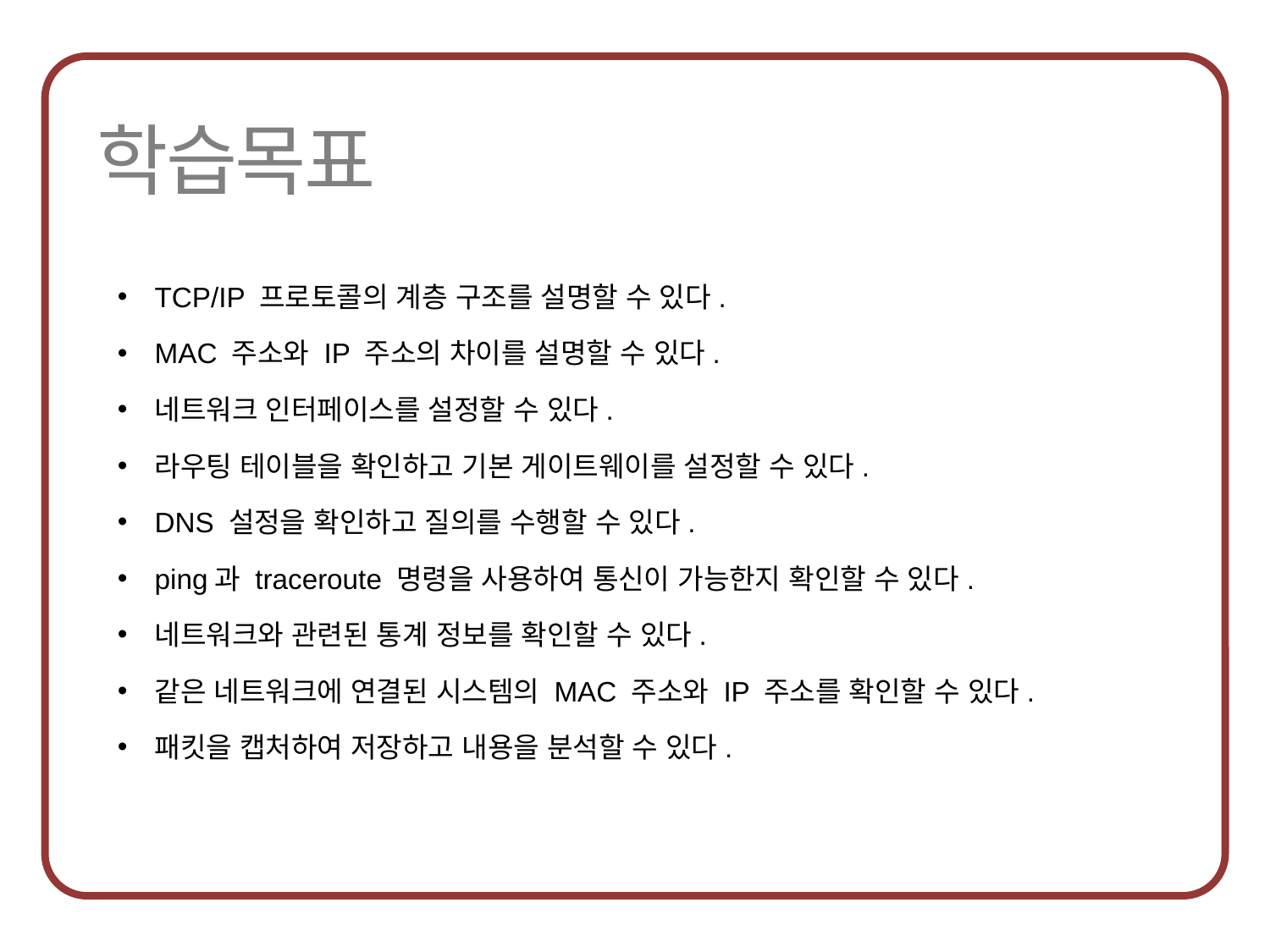

TCP/IP 프로토콜의 계층 구조를 설명할 수 있다.
MAC 주소와 IP 주소의 차이를 설명할 수 있다.
네트워크 인터페이스를 설정할 수 있다.
라우팅 테이블을 확인하고 기본 게이트웨이를 설정할 수 있다.
DNS 설정을 확인하고 질의를 수행할 수 있다.
ping과 traceroute 명령을 사용하여 통신이 가능한지 확인할 수 있다.
네트워크와 관련된 통계 정보를 확인할 수 있다.
같은 네트워크에 연결된 시스템의 MAC 주소와 IP 주소를 확인할 수 있다.
패킷을 캡처하여 저장하고 내용을 분석할 수 있다.